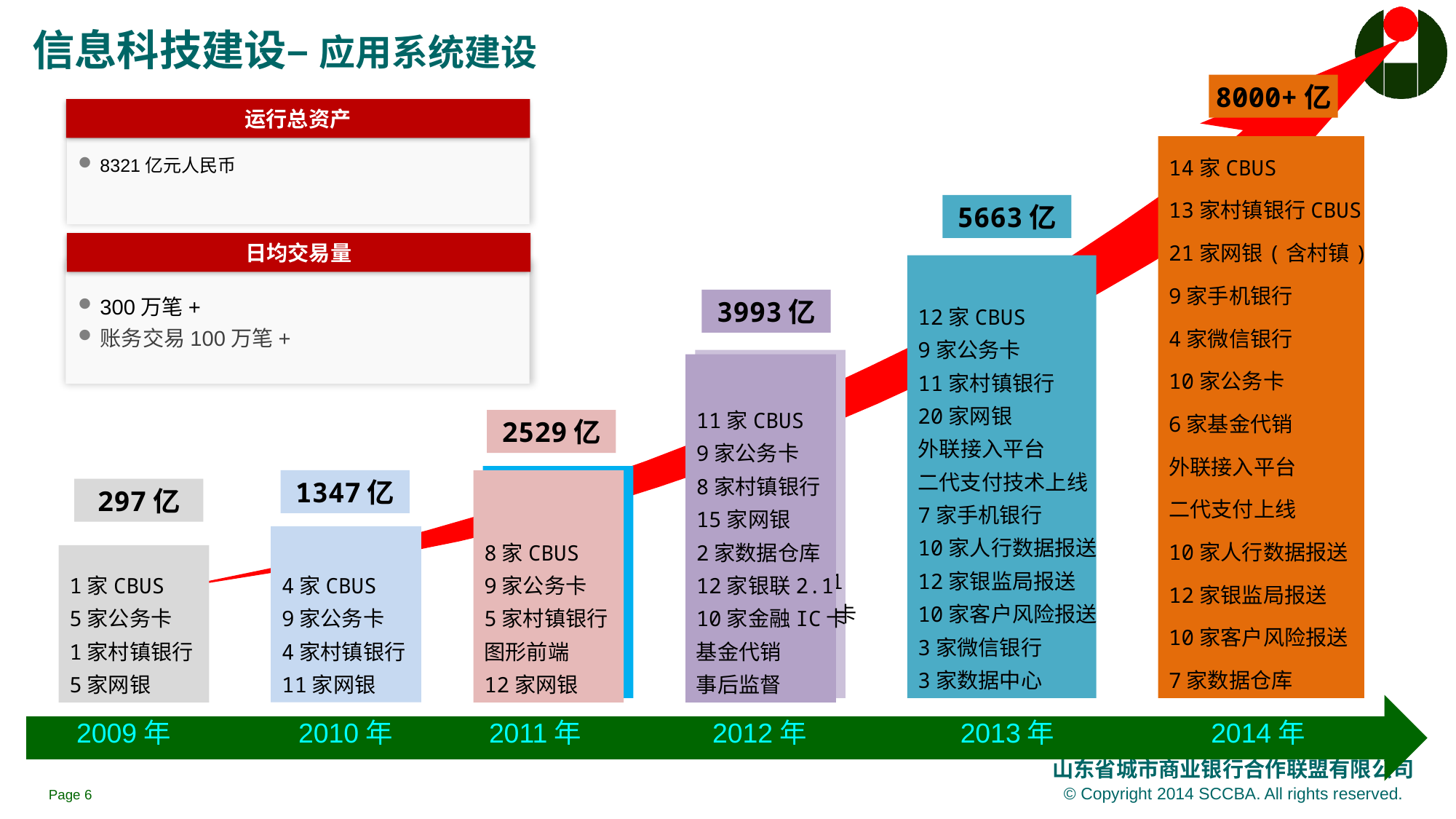

信息科技建设– 应用系统建设
8000+亿
运行总资产

8321亿元人民币
14家CBUS
13家村镇银行CBUS
21家网银(含村镇)
9家手机银行
4家微信银行
10家公务卡
6家基金代销
外联接入平台
二代支付上线
10家人行数据报送
12家银监局报送
10家客户风险报送
7家数据仓库
5663亿

日均交易量

300万笔+
账务交易100万笔+
12家CBUS
9家公务卡
11家村镇银行
20家网银
外联接入平台
二代支付技术上线
7家手机银行
10家人行数据报送
12家银监局报送
10家客户风险报送
3家微信银行
3家数据中心
3993亿
11家CBUS
9家公务卡
8家村镇银行
15家网银
1家数据中心
12家银联2.1
10家金融IC卡
基金代销
事后监督
11家CBUS
9家公务卡
8家村镇银行
15家网银
2家数据仓库
12家银联2.1
10家金融IC卡
基金代销
事后监督
2529亿
8家CBUS
9家公务卡
5家村镇银行
图形前端
12家网银
1347亿
8家CBUS
9家公务卡
5家村镇银行
图形前端
12家网银
297亿
4家CBUS
9家公务卡
4家村镇银行
11家网银
1家CBUS
5家公务卡
1家村镇银行
5家网银

2009年
2010年
2011年
2012年
2013年
2014年
Page 6